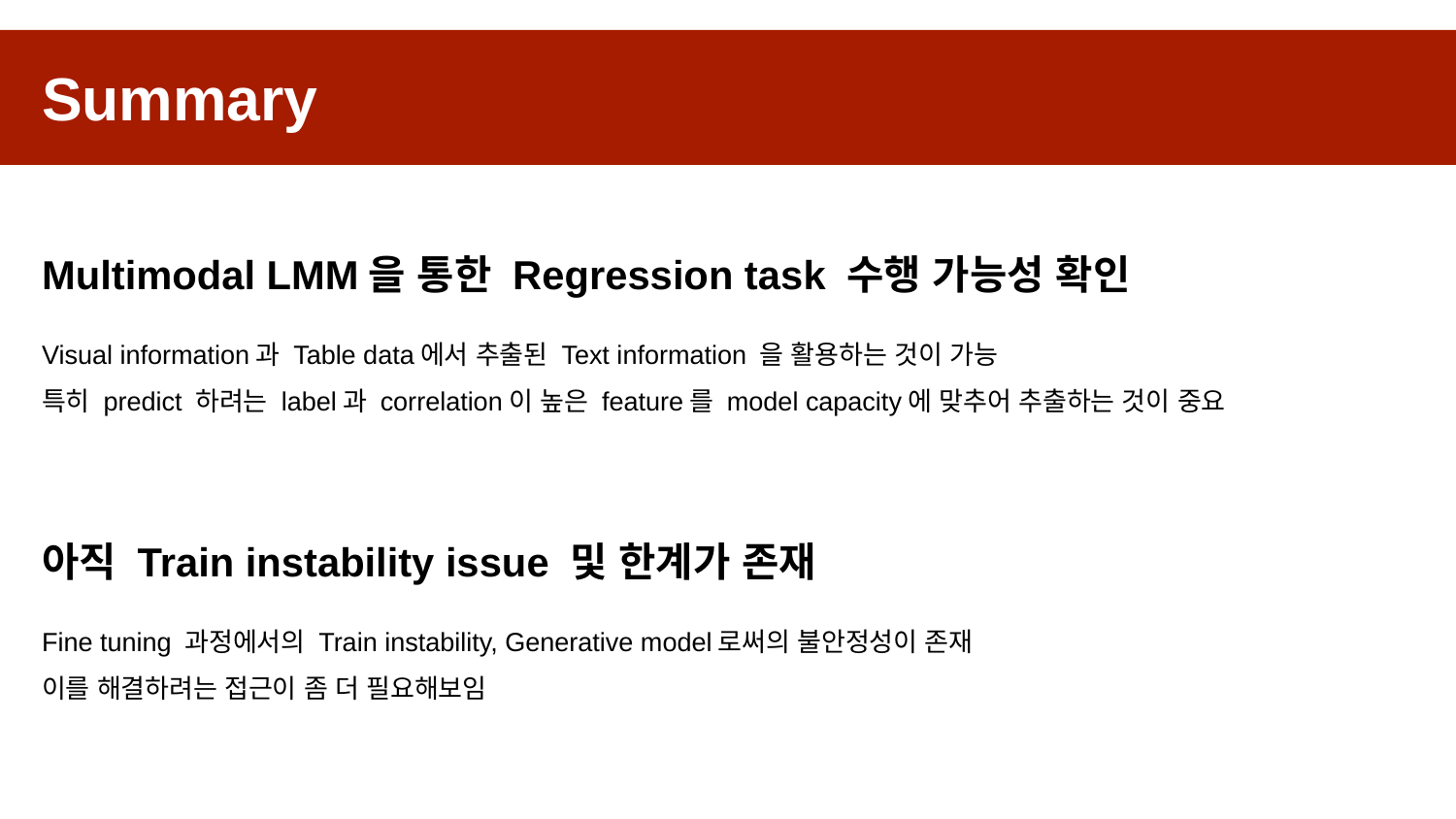

Summary
Multimodal LMM을 통한 Regression task 수행 가능성 확인
Visual information과 Table data에서 추출된 Text information 을 활용하는 것이 가능
특히 predict 하려는 label과 correlation이 높은 feature를 model capacity에 맞추어 추출하는 것이 중요

아직 Train instability issue 및 한계가 존재
Fine tuning 과정에서의 Train instability, Generative model로써의 불안정성이 존재
이를 해결하려는 접근이 좀 더 필요해보임